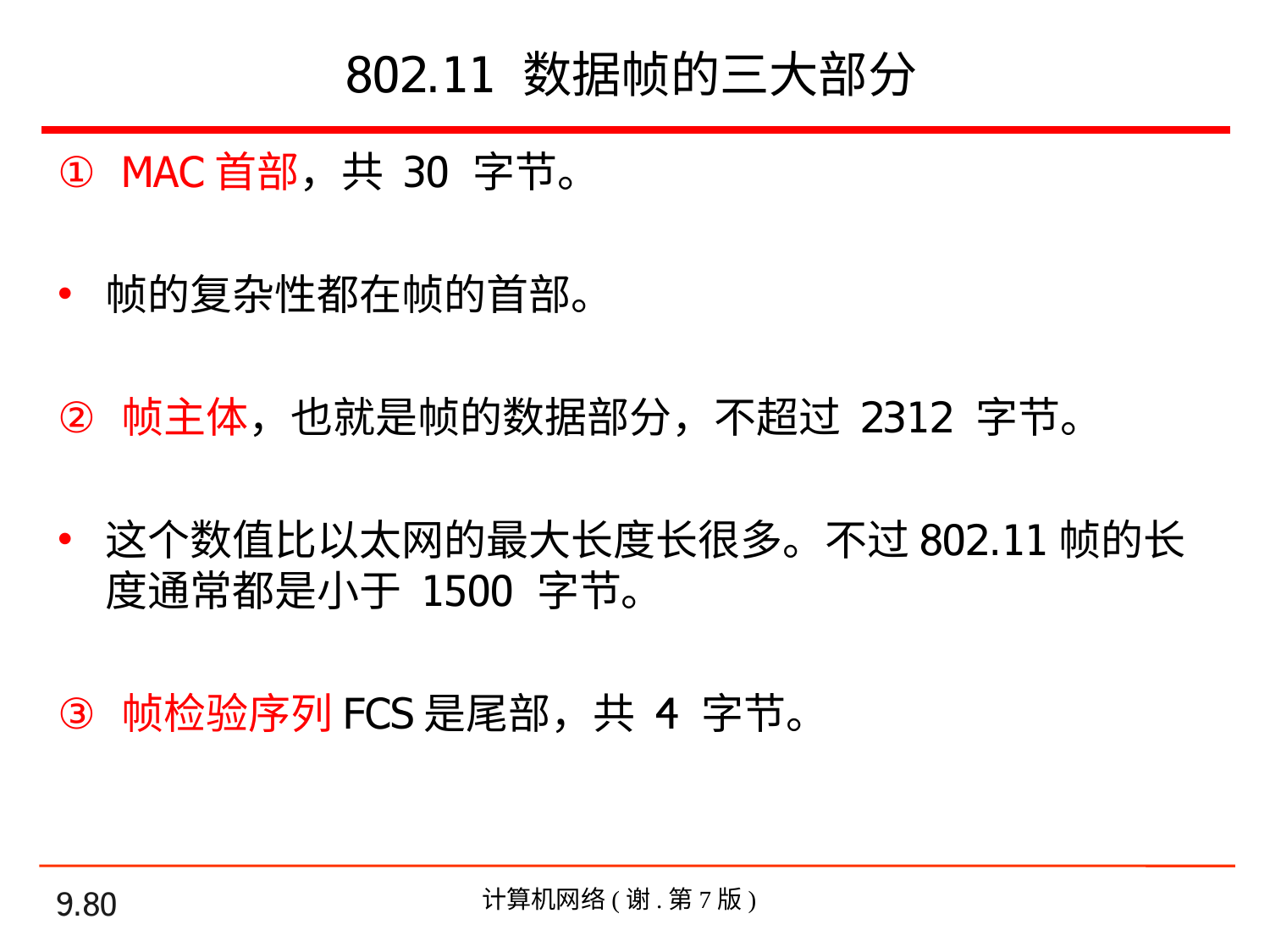

# 802.11 数据帧的三大部分
MAC首部，共 30 字节。

帧的复杂性都在帧的首部。

帧主体，也就是帧的数据部分，不超过 2312 字节。

这个数值比以太网的最大长度长很多。不过802.11帧的长度通常都是小于 1500 字节。

帧检验序列FCS是尾部，共 4 字节。